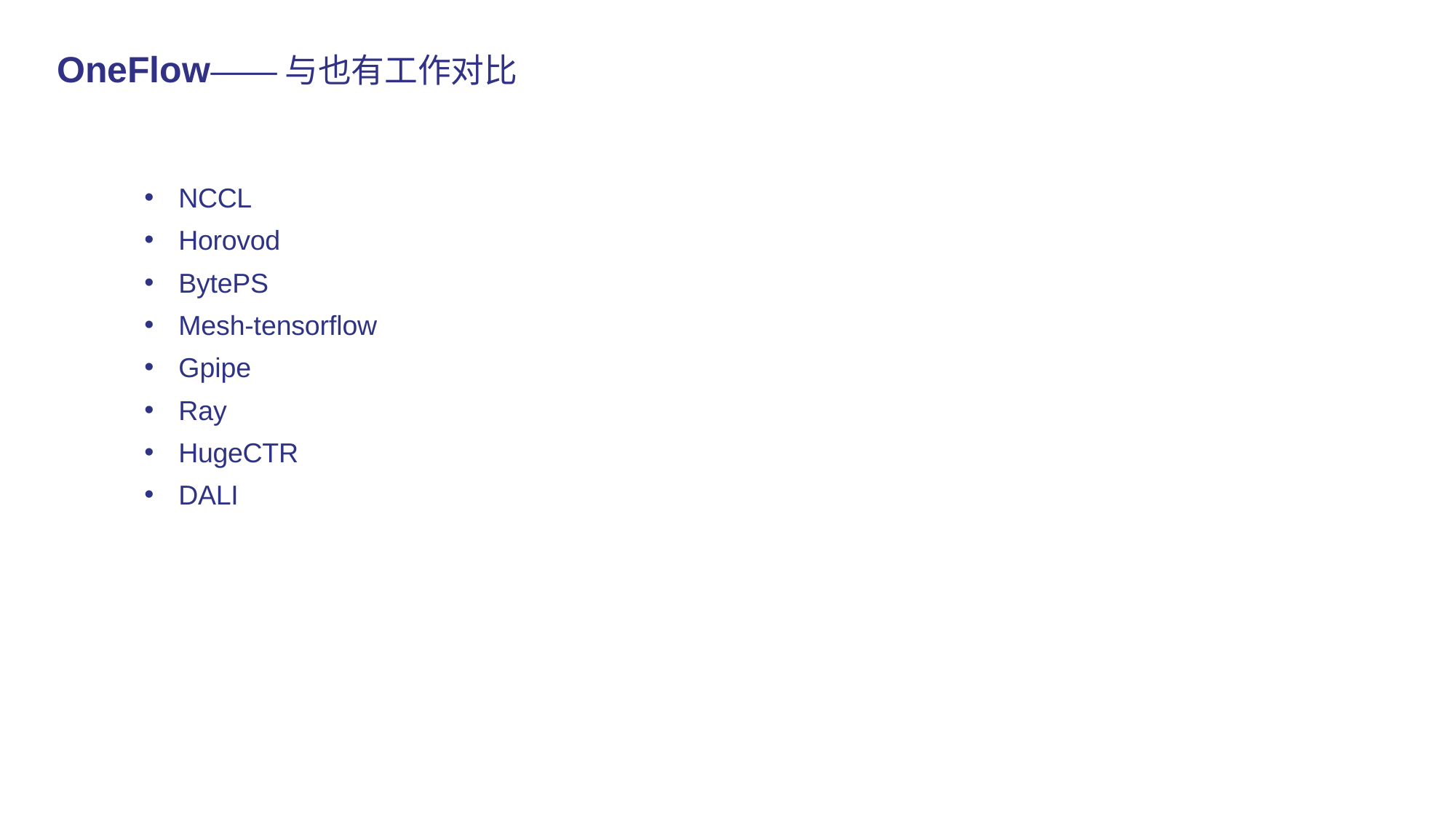

# OneFlow——与也有工作对比
NCCL
Horovod
BytePS
Mesh-tensorflow
Gpipe
Ray
HugeCTR
DALI